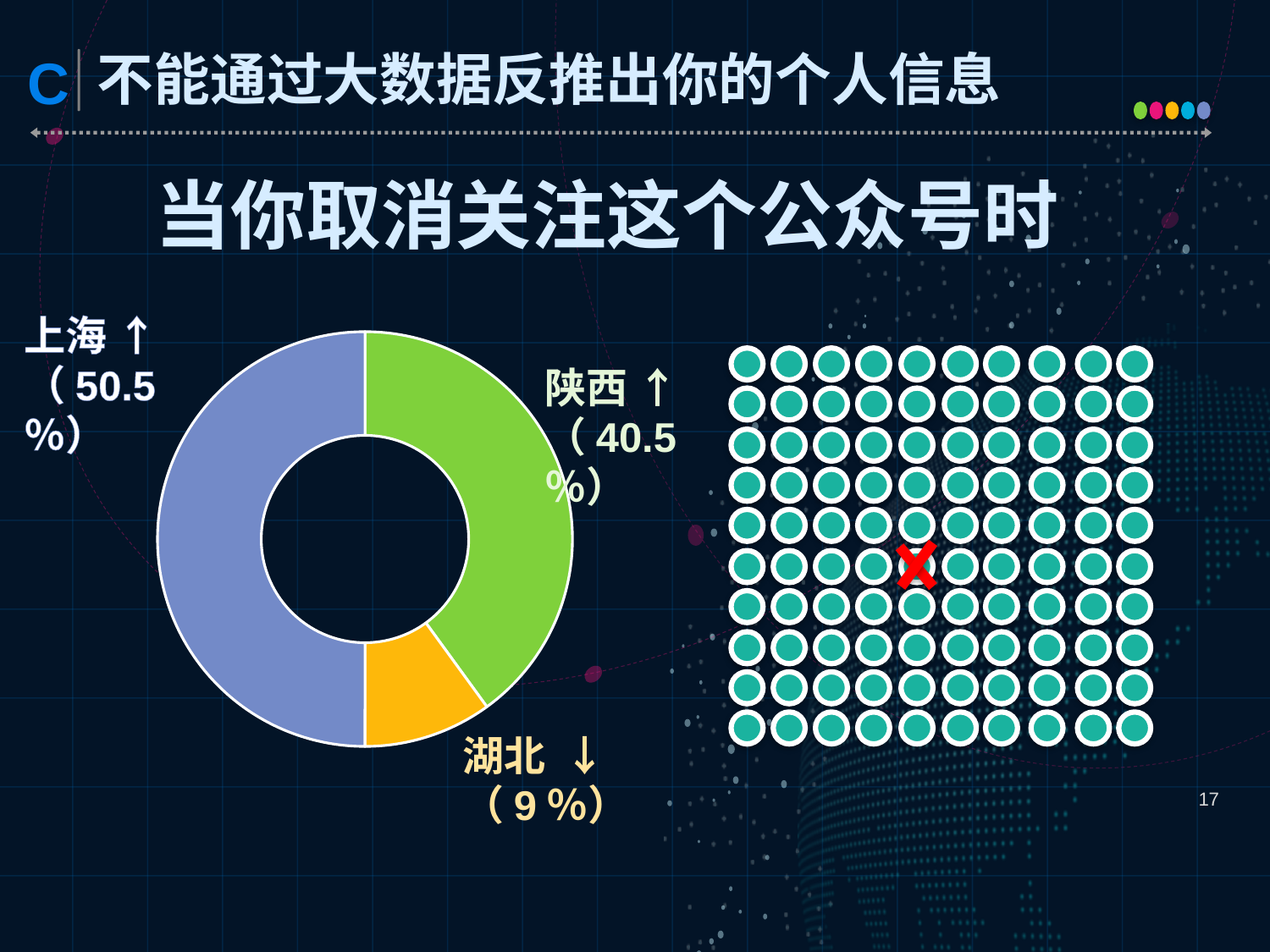

不能通过大数据反推出你的个人信息
当你取消关注这个公众号时
上海 ↑
（50.5％）

### Chart

| Category | 销售额 |
|---|---|
| 第一季度 | 40.0 |
| 第二季度 | 10.0 |
| 第三季度 | 50.0 |

陕西 ↑
（40.5％）

湖北  ↓
（9％）
17